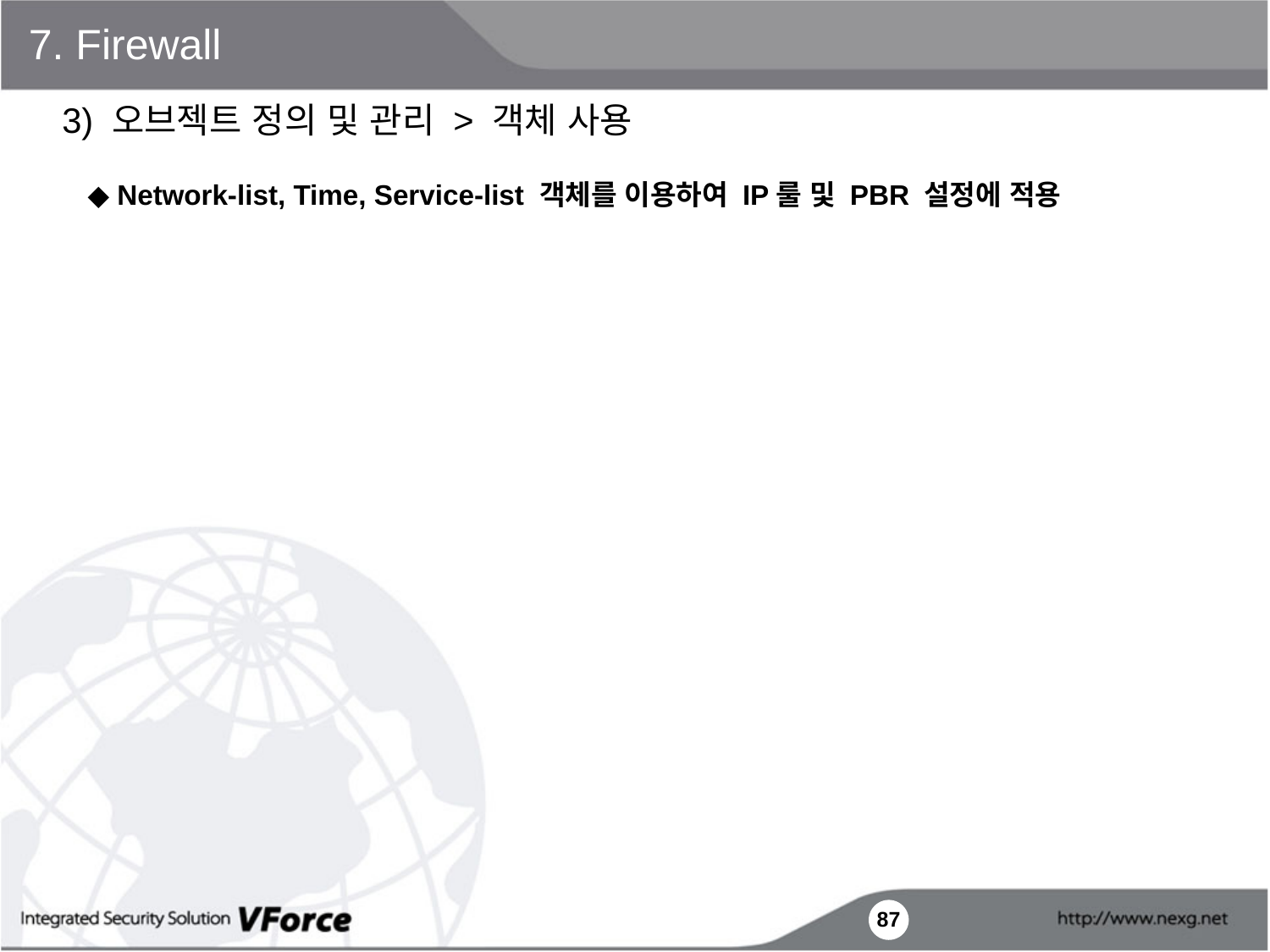

7. Firewall
3) 오브젝트 정의 및 관리 > 객체 사용
◆ Network-list, Time, Service-list 객체를 이용하여 IP룰 및 PBR 설정에 적용